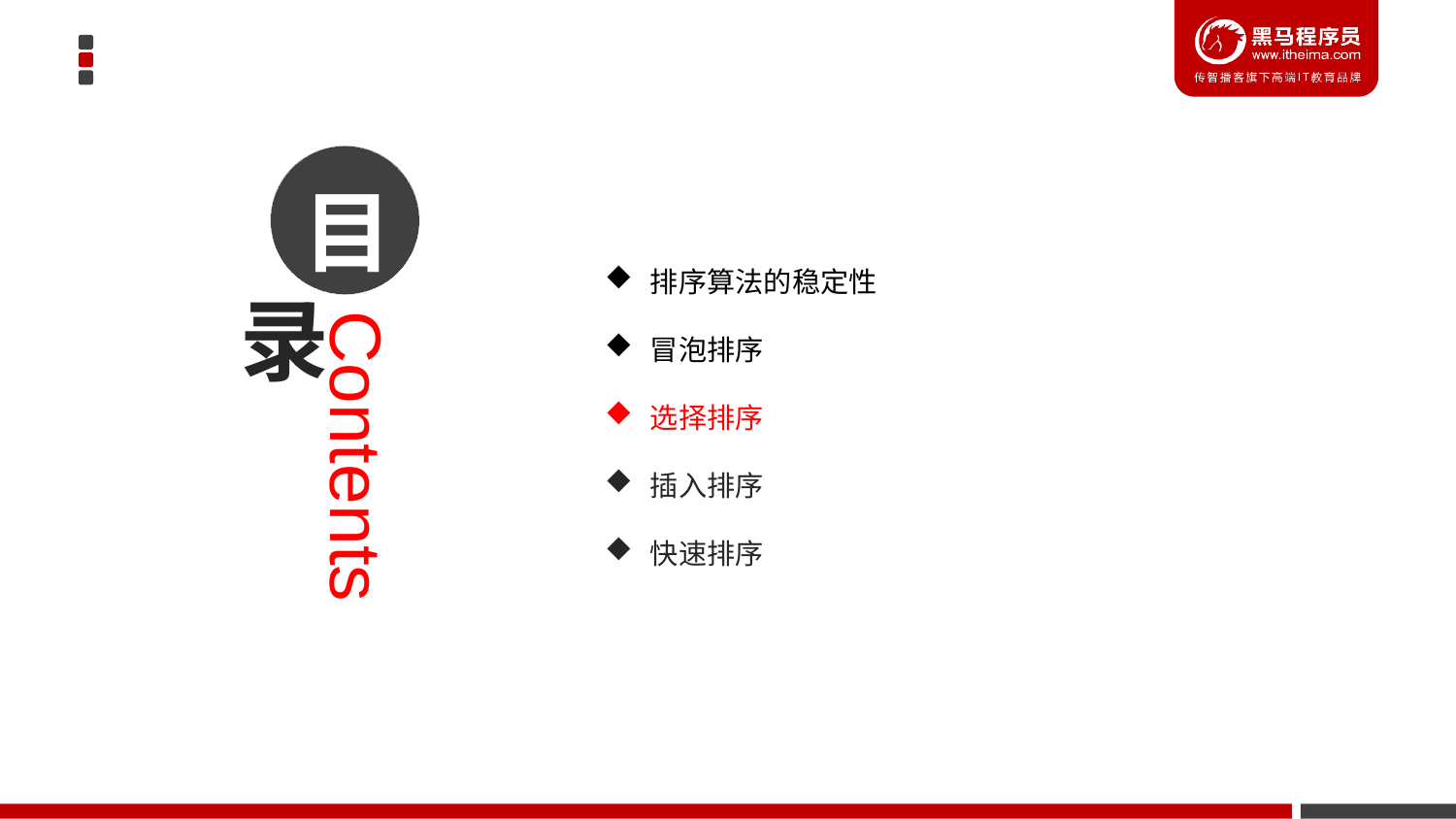

目
排序算法的稳定性
冒泡排序
选择排序
插入排序
快速排序
录
Contents